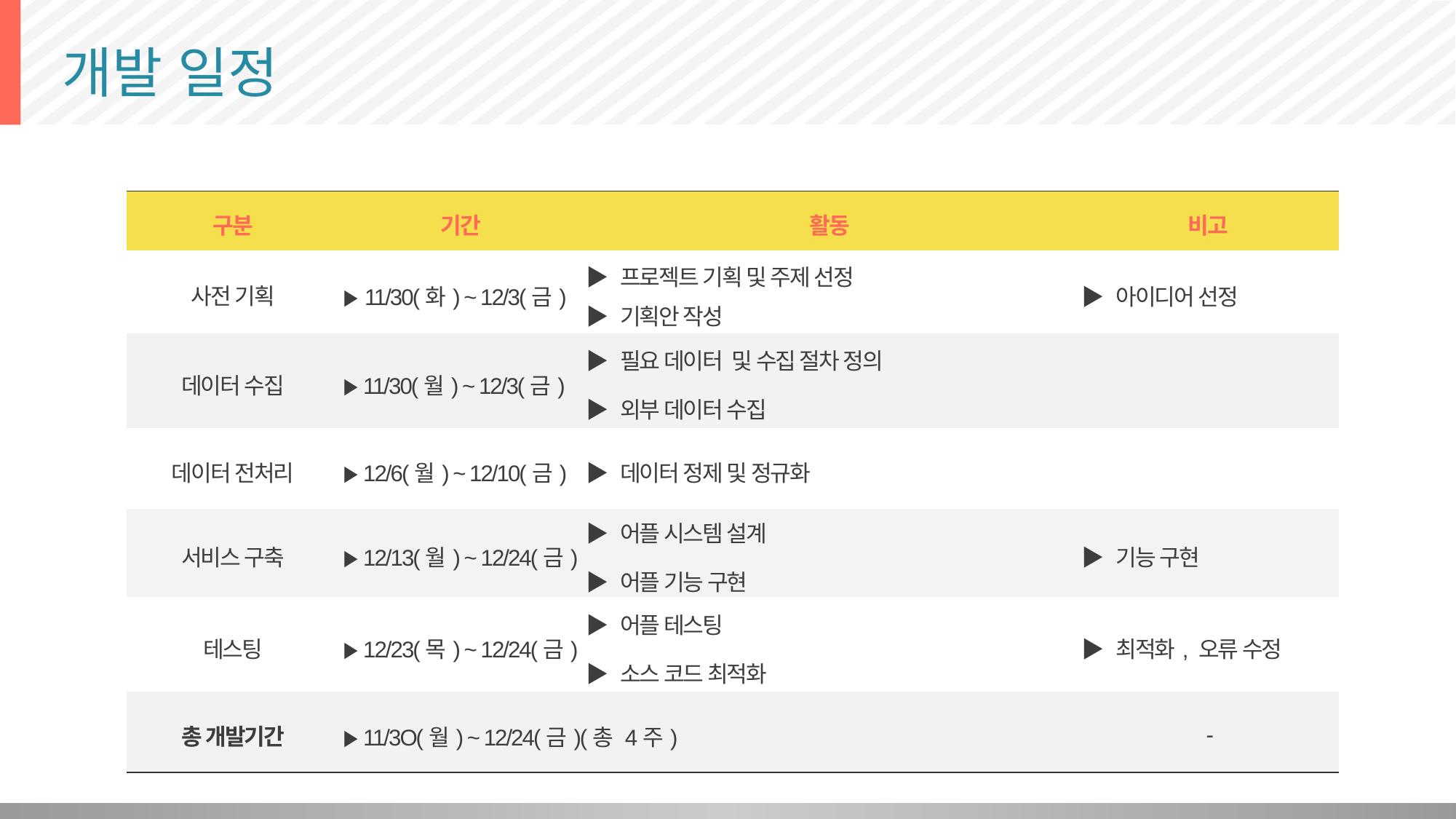

# 개발 일정
| 구분 | 기간 | 활동 | 비고 |
| --- | --- | --- | --- |
| 사전 기획 | ▶ 11/30(화) ~ 12/3(금) | ▶ 프로젝트 기획 및 주제 선정 ▶ 기획안 작성 | ▶ 아이디어 선정 |
| 데이터 수집 | ▶ 11/30(월) ~ 12/3(금) | ▶ 필요 데이터 및 수집 절차 정의 ▶ 외부 데이터 수집 |  |
| 데이터 전처리 | ▶ 12/6(월) ~ 12/10(금) | ▶ 데이터 정제 및 정규화 |  |
| 서비스 구축 | ▶ 12/13(월) ~ 12/24(금) | ▶ 어플 시스템 설계 ▶ 어플 기능 구현 | ▶ 기능 구현 |
| 테스팅 | ▶ 12/23(목) ~ 12/24(금) | ▶ 어플 테스팅 ▶ 소스 코드 최적화 | ▶ 최적화, 오류 수정 |
| 총 개발기간 | ▶ 11/3O(월) ~ 12/24(금)(총 4주) |  | - |